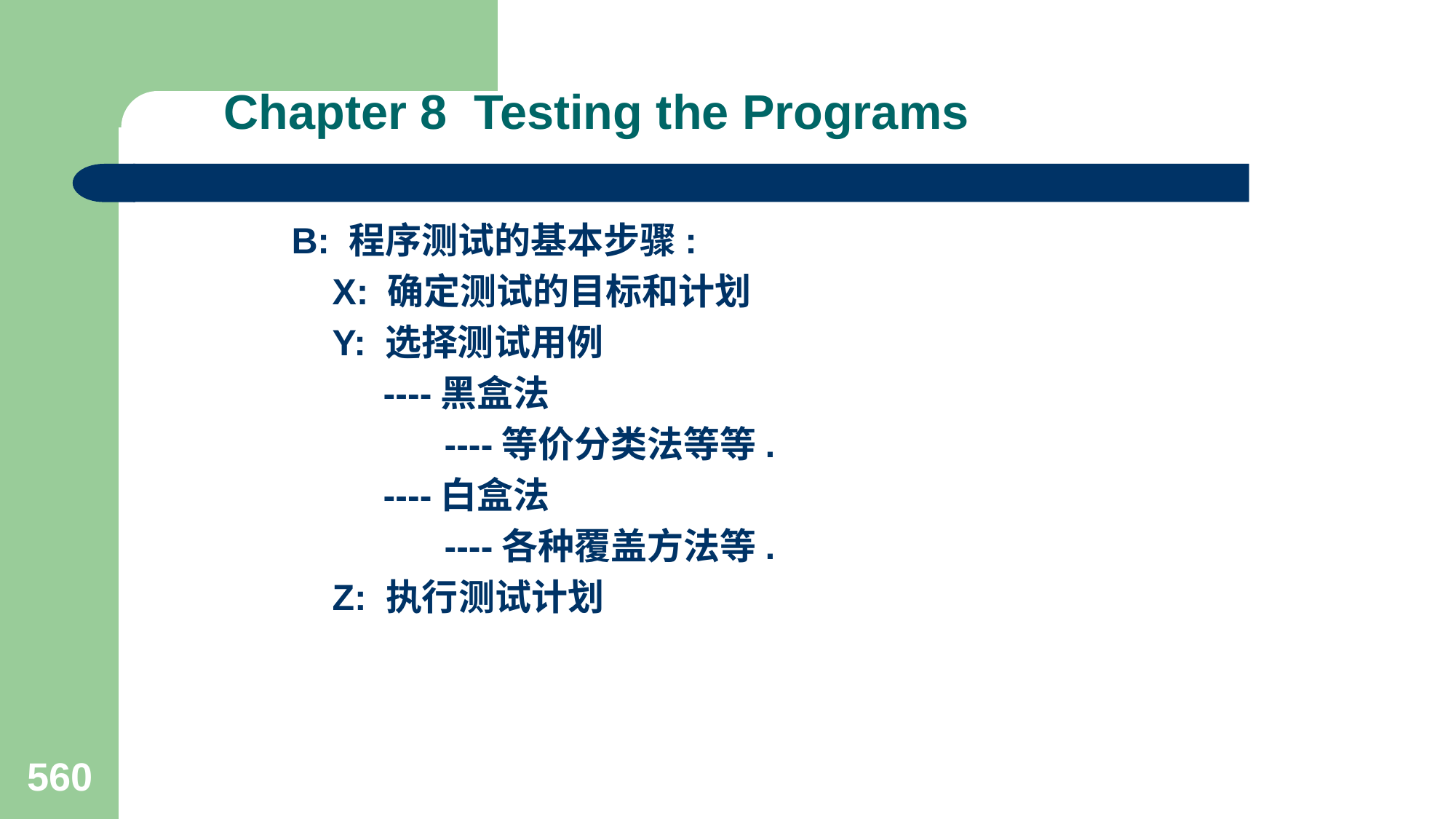

# Chapter 8  Testing the Programs
B: 程序测试的基本步骤:
    X: 确定测试的目标和计划
    Y: 选择测试用例
         ----黑盒法
               ----等价分类法等等.
         ----白盒法
               ----各种覆盖方法等.
    Z: 执行测试计划

560